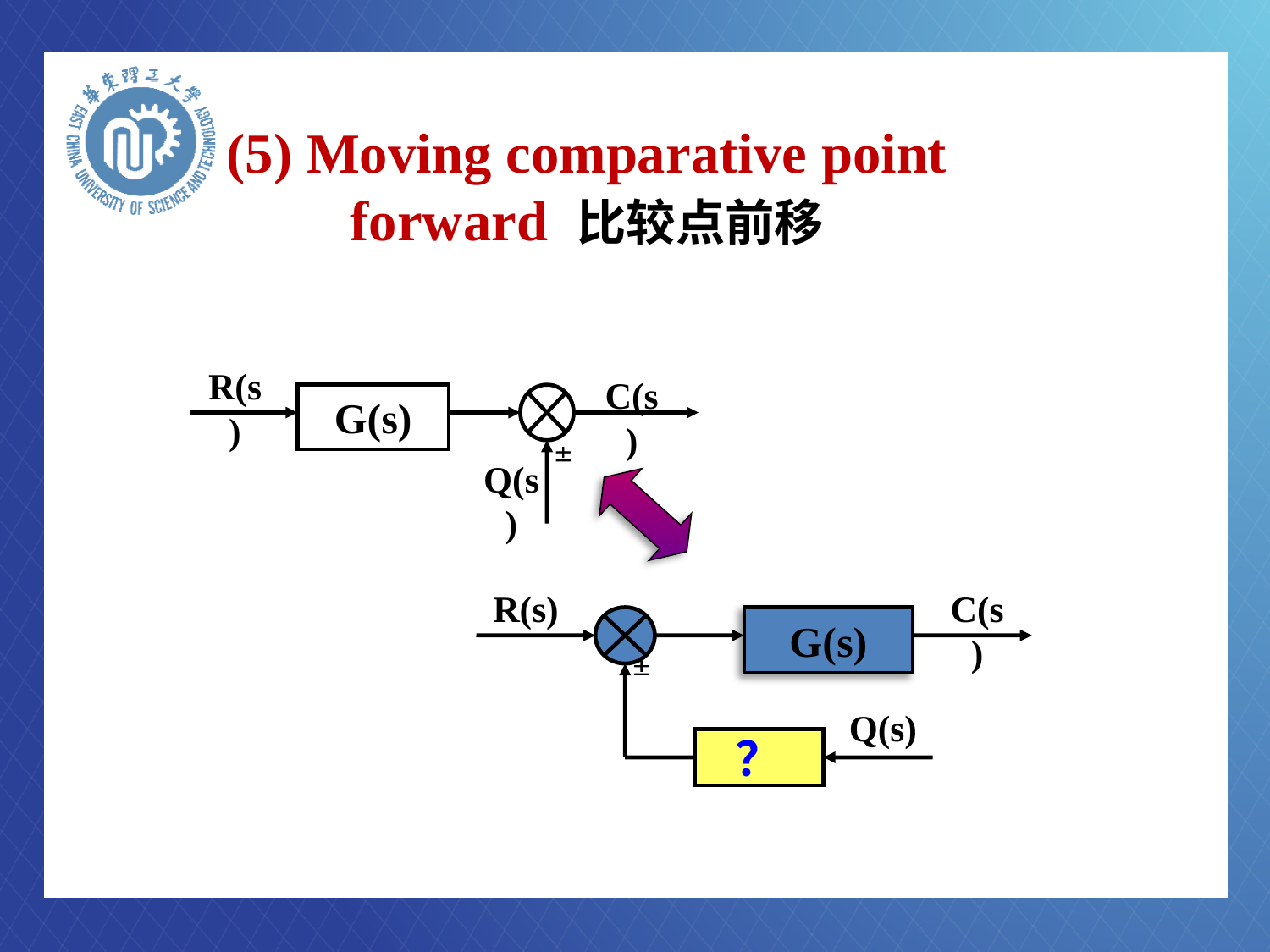

# (5) Moving comparative point forward 比较点前移
R(s)

C(s)
G(s)

±

Q(s)

R(s)
C(s)

G(s)

±

Q(s)
？